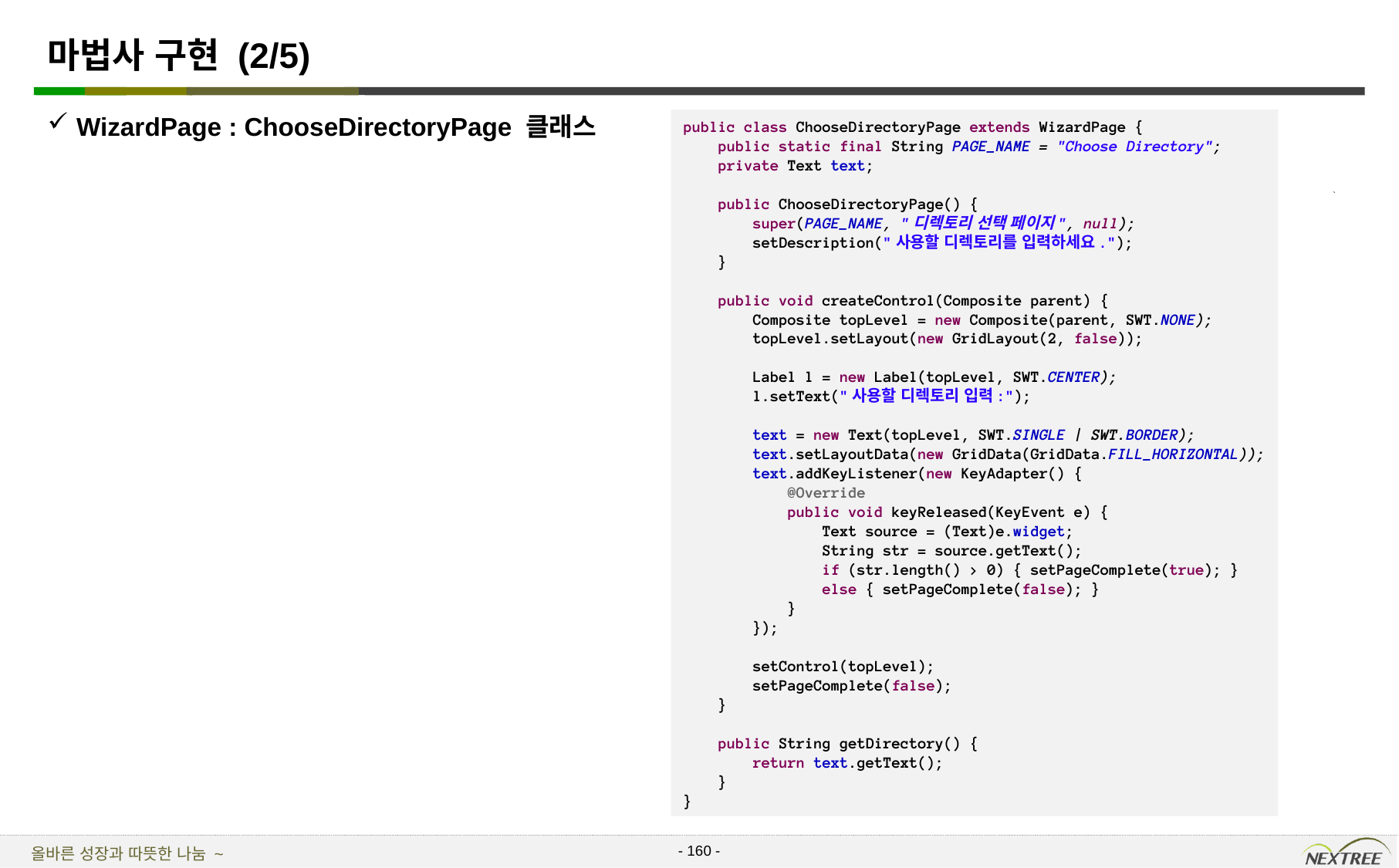

# 마법사 구현 (2/5)
WizardPage : ChooseDirectoryPage 클래스
public class ChooseDirectoryPage extends WizardPage {
    public static final String PAGE_NAME = "Choose Directory";
    private Text text;

    public ChooseDirectoryPage() {
        super(PAGE_NAME, "디렉토리 선택 페이지", null);
        setDescription("사용할 디렉토리를 입력하세요.");
    }

    public void createControl(Composite parent) {
        Composite topLevel = new Composite(parent, SWT.NONE);
        topLevel.setLayout(new GridLayout(2, false));

        Label l = new Label(topLevel, SWT.CENTER);
        l.setText("사용할 디렉토리 입력:");

        text = new Text(topLevel, SWT.SINGLE | SWT.BORDER);
        text.setLayoutData(new GridData(GridData.FILL_HORIZONTAL));
        text.addKeyListener(new KeyAdapter() {
            @Override
            public void keyReleased(KeyEvent e) {
                Text source = (Text)e.widget;
                String str = source.getText();
                if (str.length() > 0) { setPageComplete(true); }
                else { setPageComplete(false); }
            }
        });

        setControl(topLevel);
        setPageComplete(false);
    }

    public String getDirectory() {
        return text.getText();
    }
}